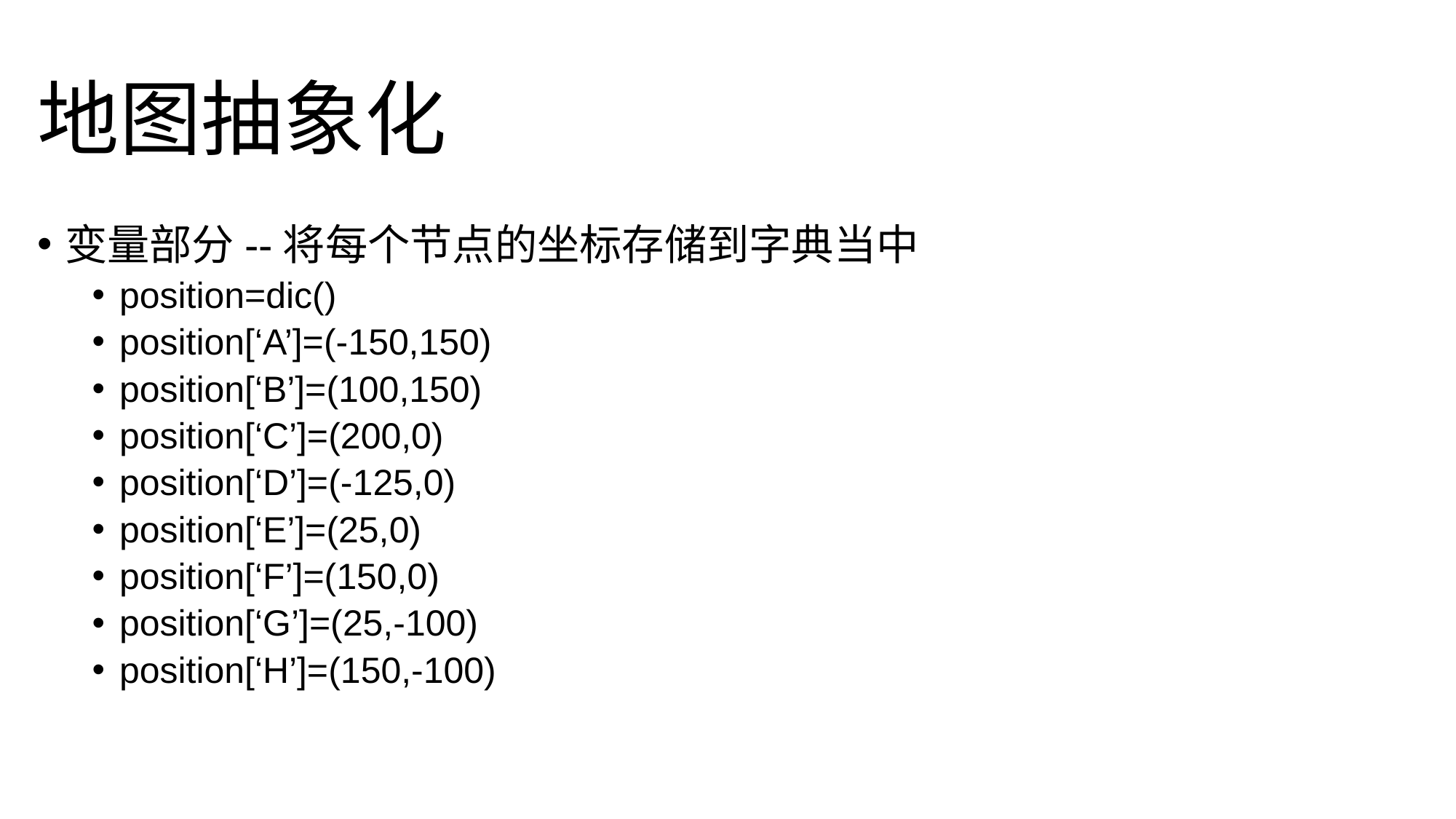

# 地图抽象化
变量部分--将每个节点的坐标存储到字典当中
position=dic()
position[‘A’]=(-150,150)
position[‘B’]=(100,150)
position[‘C’]=(200,0)
position[‘D’]=(-125,0)
position[‘E’]=(25,0)
position[‘F’]=(150,0)
position[‘G’]=(25,-100)
position[‘H’]=(150,-100)